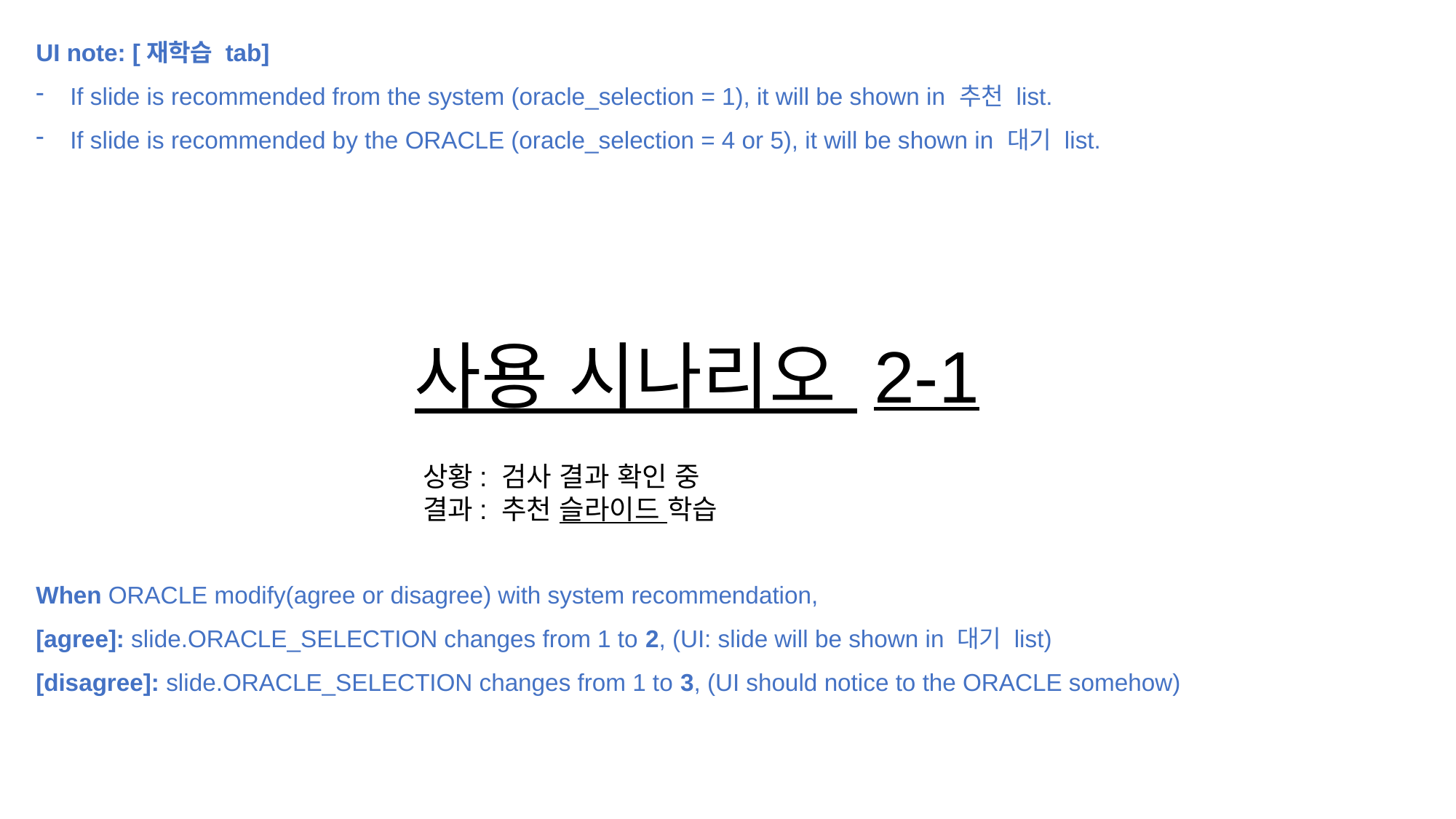

UI note: [재학습 tab]
If slide is recommended from the system (oracle_selection = 1), it will be shown in 추천 list.
If slide is recommended by the ORACLE (oracle_selection = 4 or 5), it will be shown in 대기 list.
사용 시나리오 2-1
상황: 검사 결과 확인 중
결과: 추천 슬라이드 학습
When ORACLE modify(agree or disagree) with system recommendation,
[agree]: slide.ORACLE_SELECTION changes from 1 to 2, (UI: slide will be shown in 대기 list)
[disagree]: slide.ORACLE_SELECTION changes from 1 to 3, (UI should notice to the ORACLE somehow)